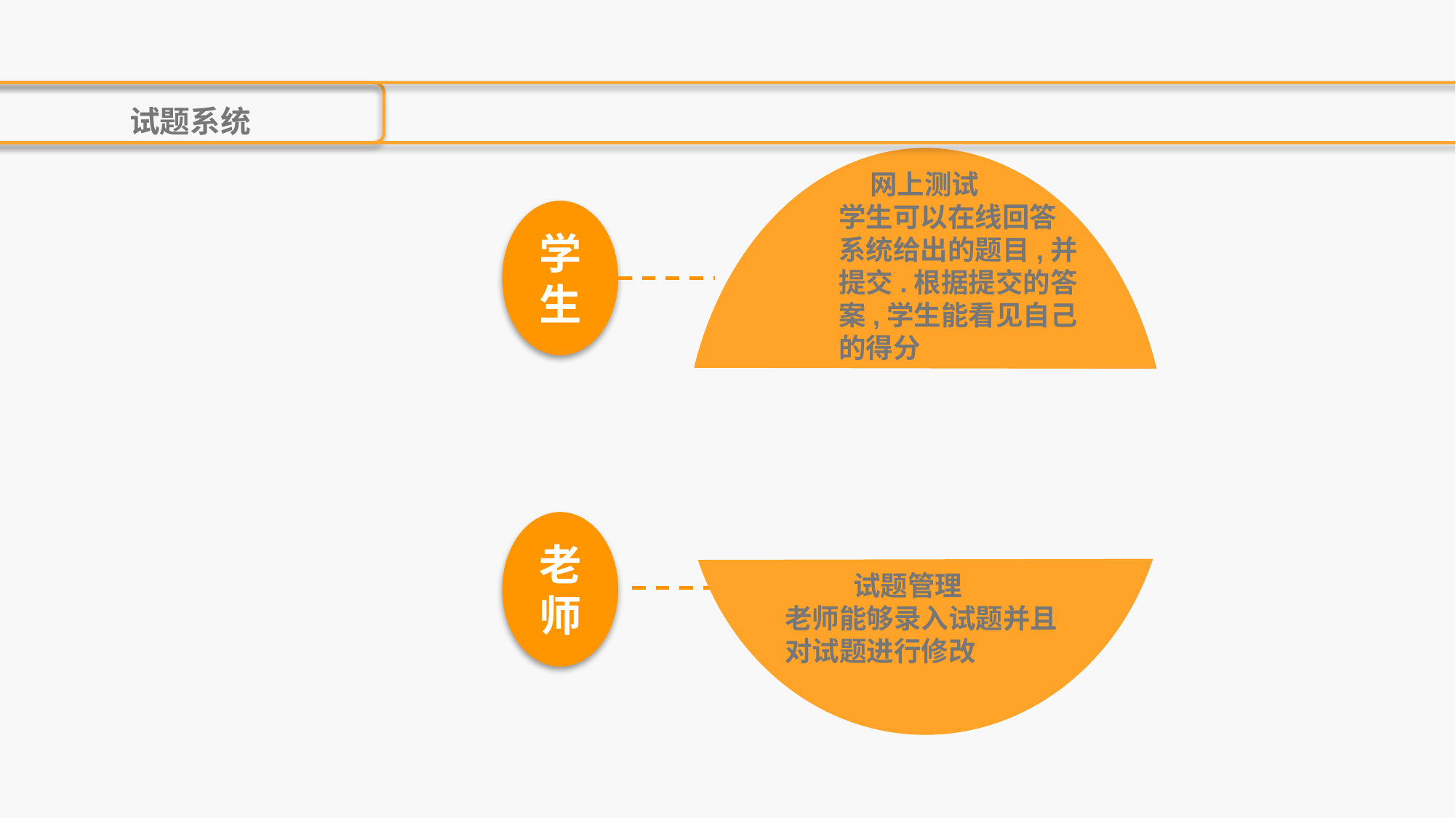

试题系统

    网上测试
学生可以在线回答系统给出的题目,并提交.根据提交的答案,学生能看见自己的得分

          试题管理
老师能够录入试题并且对试题进行修改
学生
老师